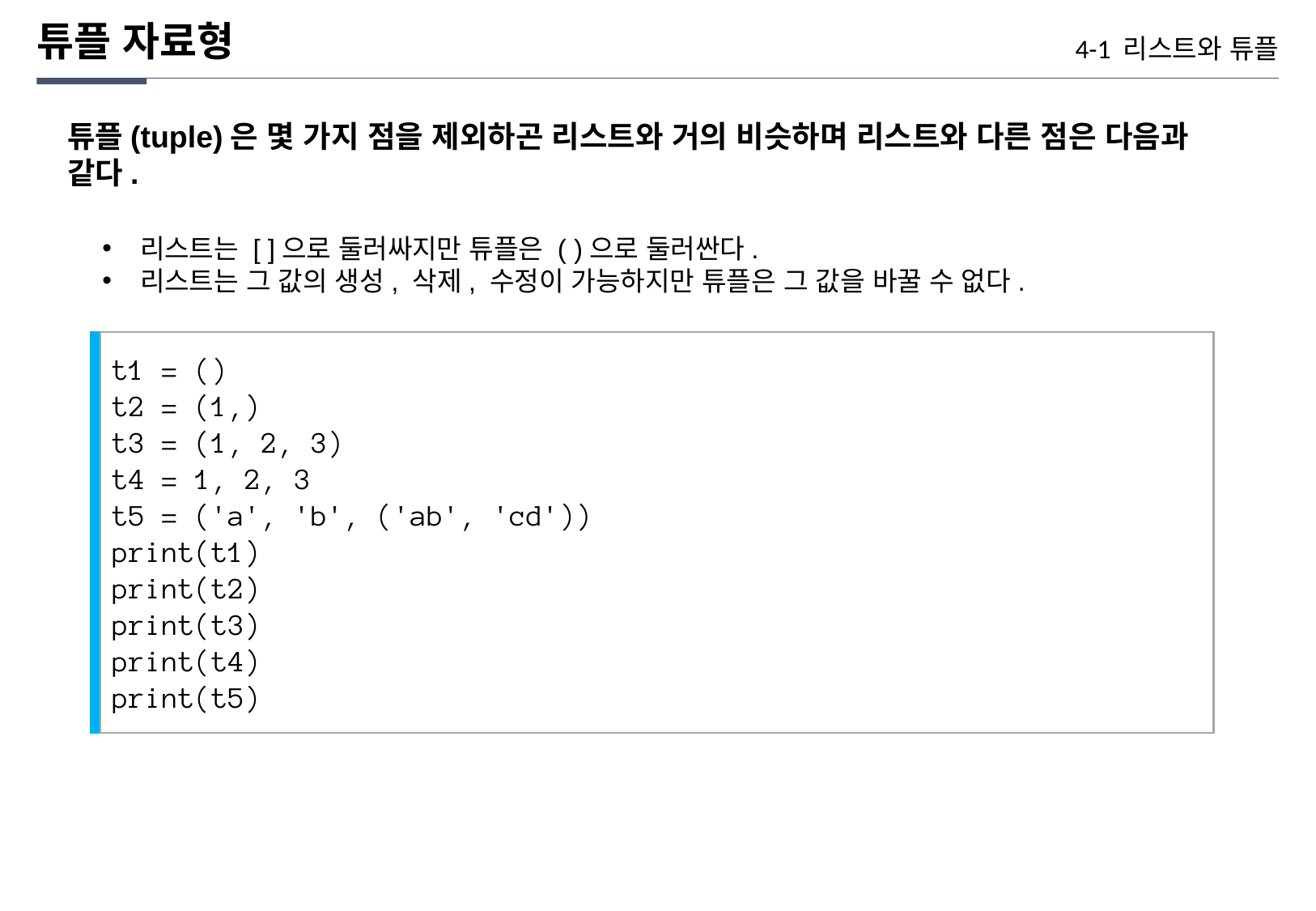

튜플 자료형
4-1 리스트와 튜플
튜플(tuple)은 몇 가지 점을 제외하곤 리스트와 거의 비슷하며 리스트와 다른 점은 다음과 같다.
리스트는 [ ]으로 둘러싸지만 튜플은 ( )으로 둘러싼다.
리스트는 그 값의 생성, 삭제, 수정이 가능하지만 튜플은 그 값을 바꿀 수 없다.

t1 = ()
t2 = (1,)
t3 = (1, 2, 3)
t4 = 1, 2, 3
t5 = ('a', 'b', ('ab', 'cd'))
print(t1)
print(t2)
print(t3)
print(t4)
print(t5)